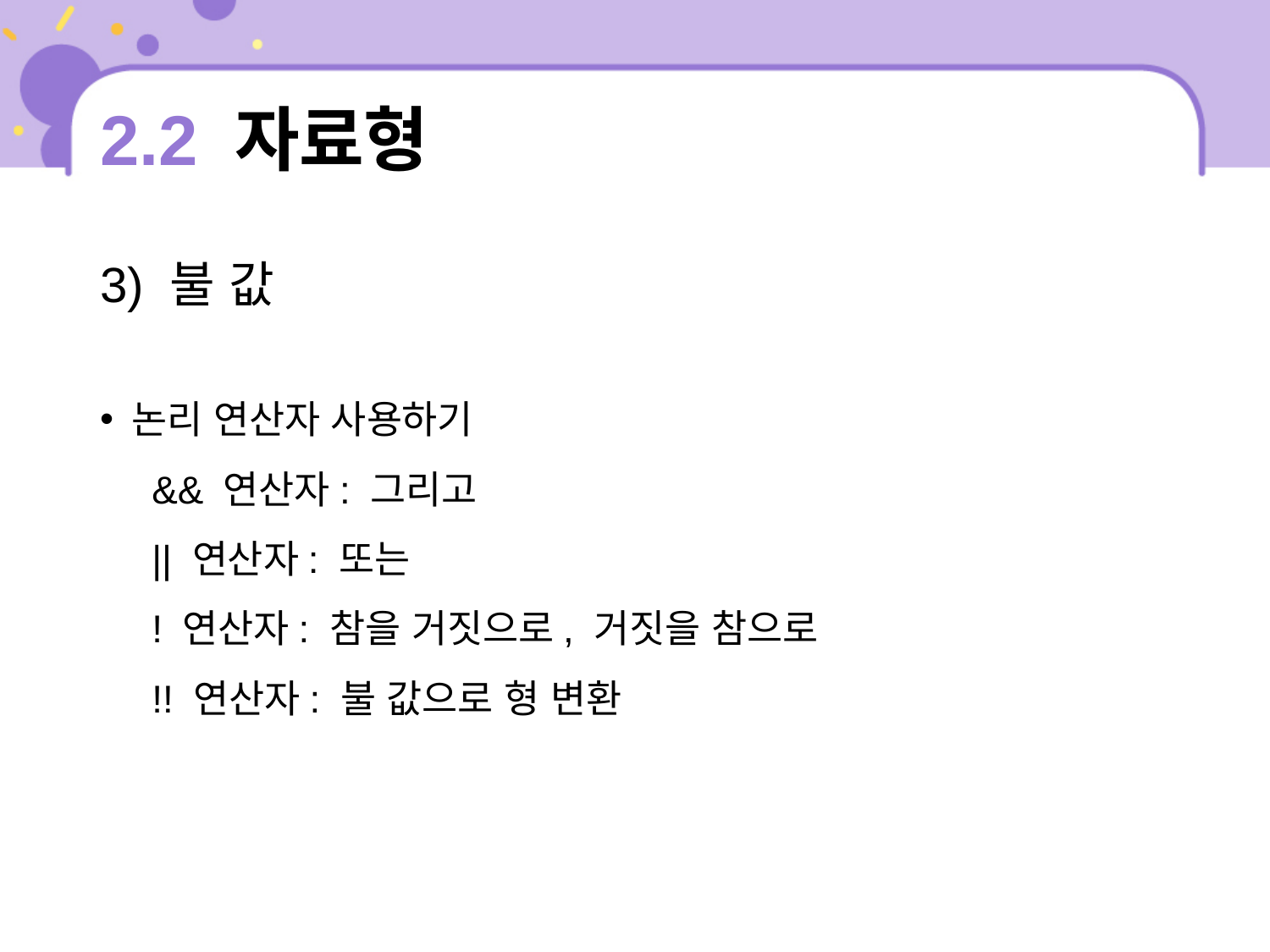

# 2.2 자료형
3) 불 값
논리 연산자 사용하기
 && 연산자: 그리고
 || 연산자: 또는
 ! 연산자: 참을 거짓으로, 거짓을 참으로
 !! 연산자: 불 값으로 형 변환